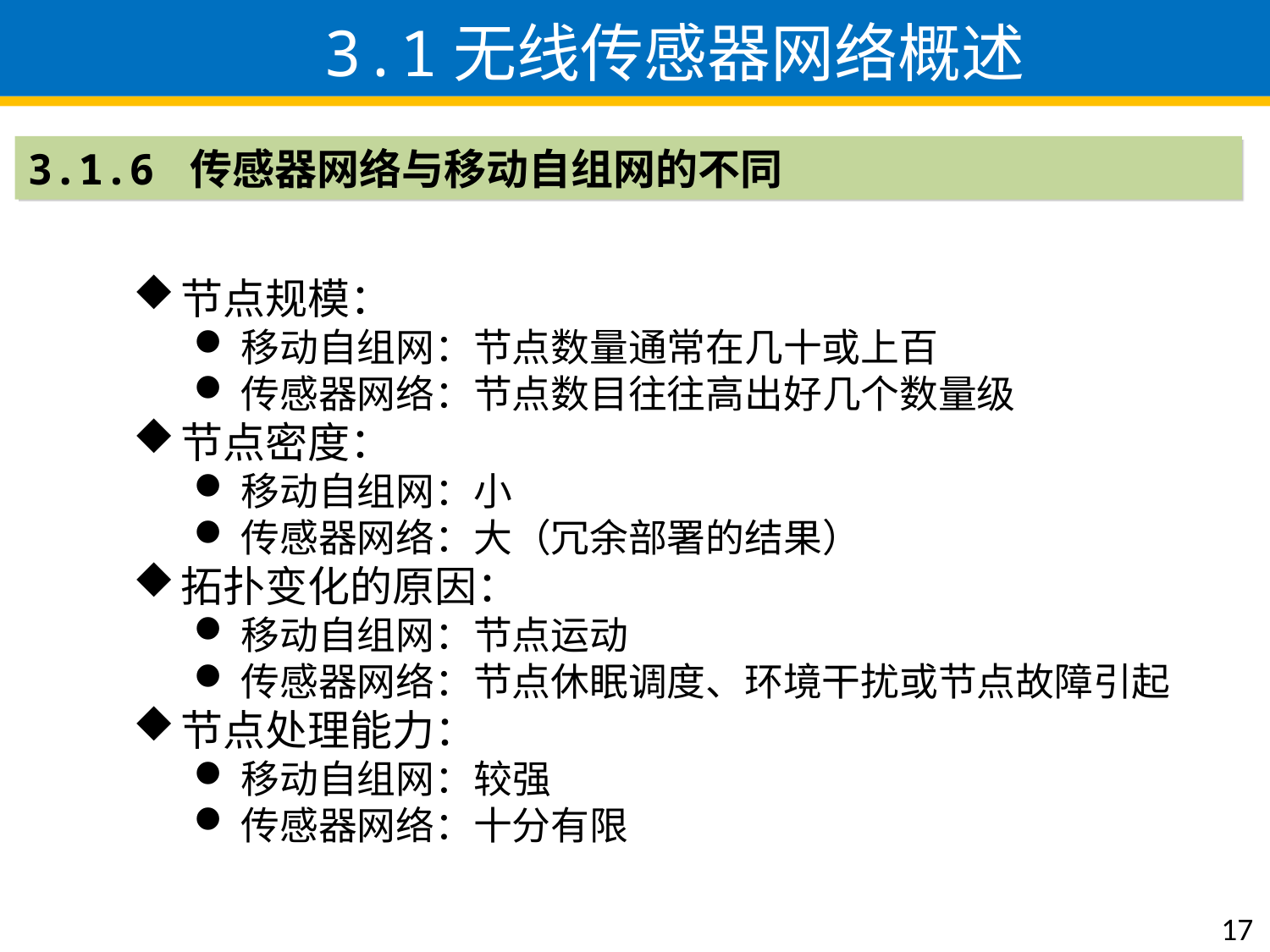

3.1无线传感器网络概述
3.1.6 传感器网络与移动自组网的不同
节点规模：
移动自组网：节点数量通常在几十或上百
传感器网络：节点数目往往高出好几个数量级
节点密度：
移动自组网：小
传感器网络：大（冗余部署的结果）
拓扑变化的原因：
移动自组网：节点运动
传感器网络：节点休眠调度、环境干扰或节点故障引起
节点处理能力：
移动自组网：较强
传感器网络：十分有限
17